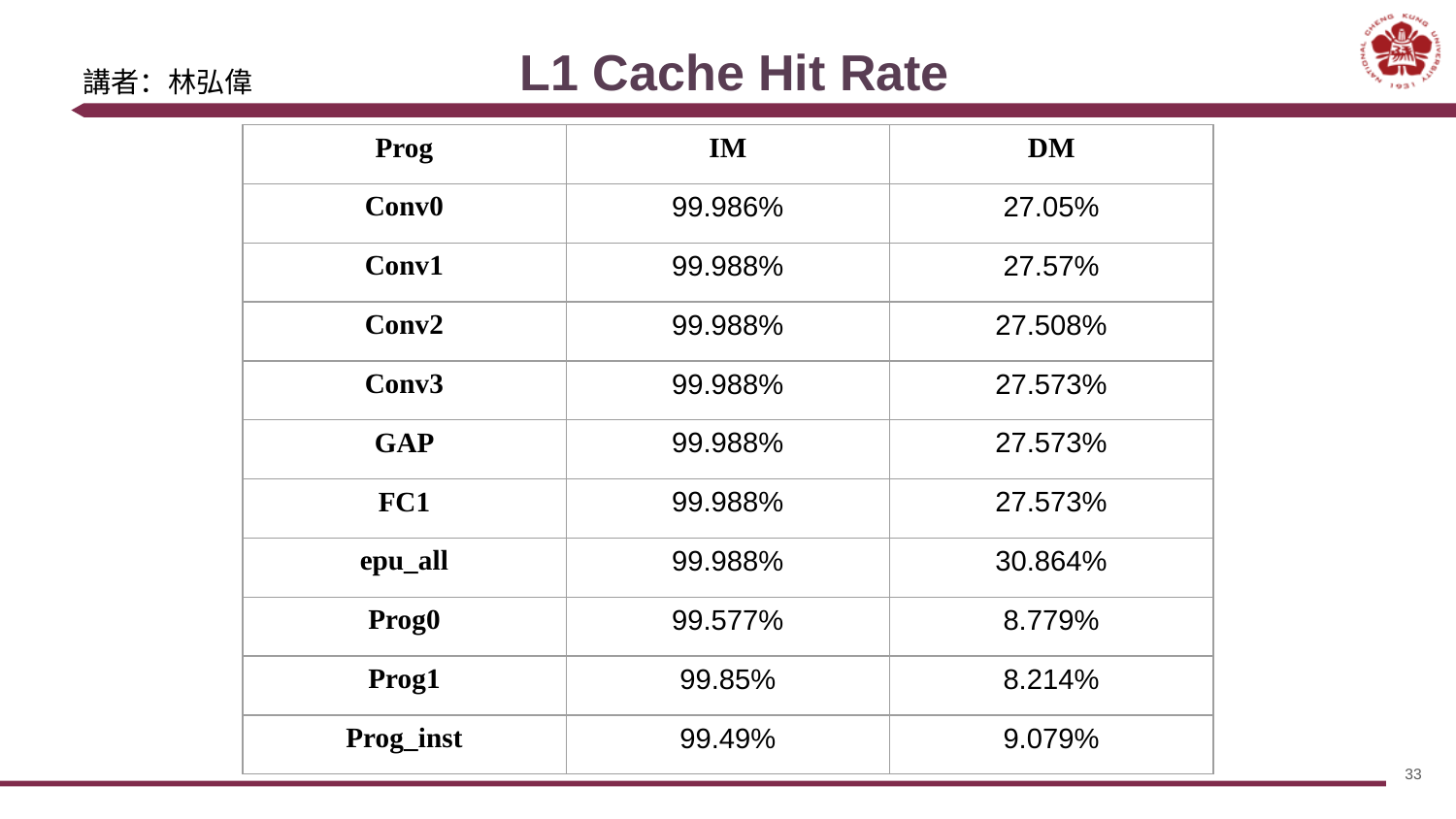

# L1 Cache Hit Rate
講者：林弘偉
| Prog | IM | DM |
| --- | --- | --- |
| Conv0 | 99.986% | 27.05% |
| Conv1 | 99.988% | 27.57% |
| Conv2 | 99.988% | 27.508% |
| Conv3 | 99.988% | 27.573% |
| GAP | 99.988% | 27.573% |
| FC1 | 99.988% | 27.573% |
| epu\_all | 99.988% | 30.864% |
| Prog0 | 99.577% | 8.779% |
| Prog1 | 99.85% | 8.214% |
| Prog\_inst | 99.49% | 9.079% |
33